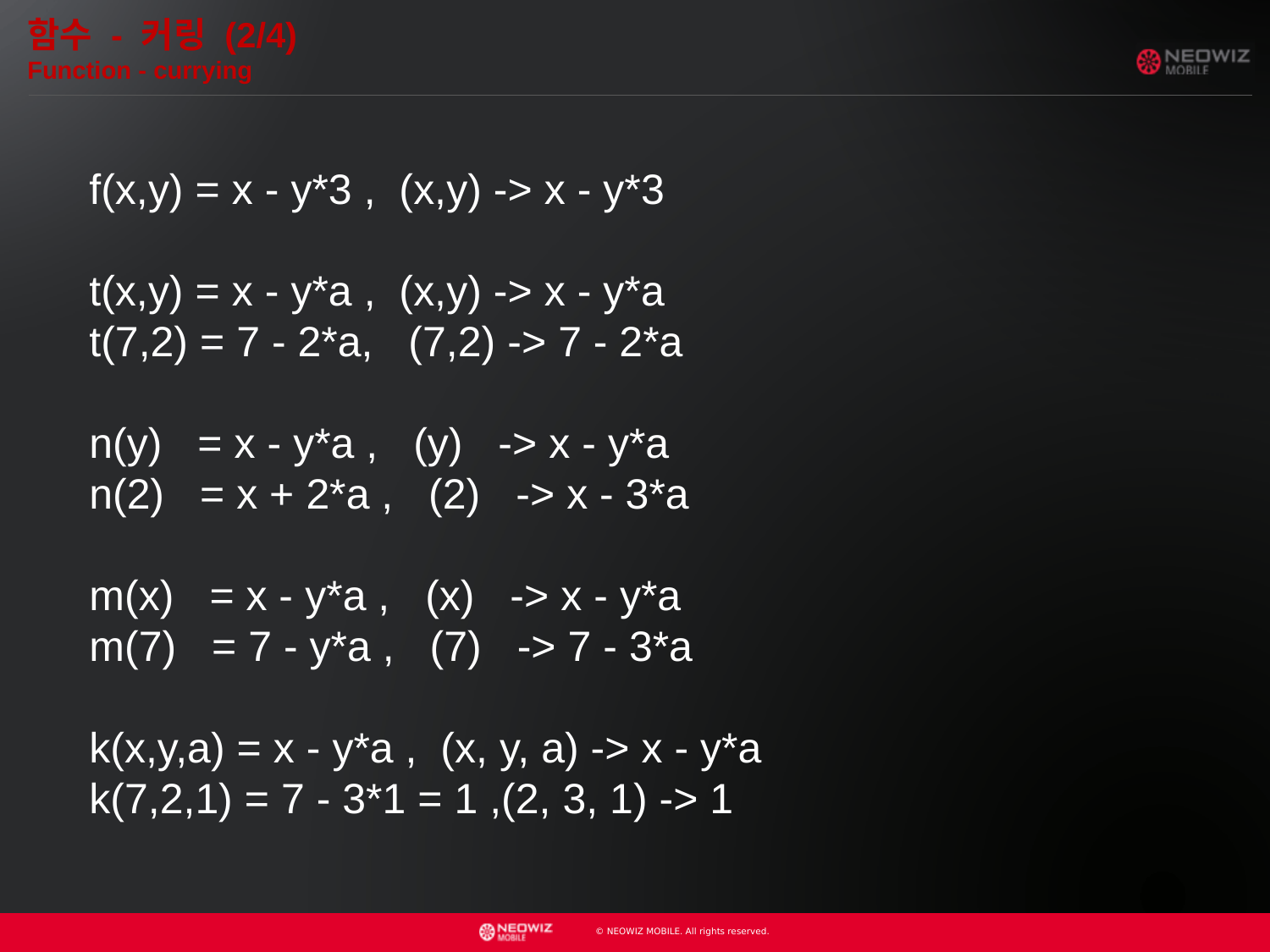

함수 - 커링 (2/4)
Function - currying
 f(x,y) = x - y*3 ,  (x,y) -> x - y*3

 t(x,y) = x - y*a ,  (x,y) -> x - y*a
 t(7,2) = 7 - 2*a,   (7,2) -> 7 - 2*a

 n(y)   = x - y*a ,   (y)   -> x - y*a
 n(2)   = x + 2*a ,   (2)   -> x - 3*a

 m(x)   = x - y*a ,   (x)   -> x - y*a
 m(7)   = 7 - y*a ,   (7)   -> 7 - 3*a

 k(x,y,a) = x - y*a ,  (x, y, a) -> x - y*a
 k(7,2,1) = 7 - 3*1 = 1 ,(2, 3, 1) -> 1